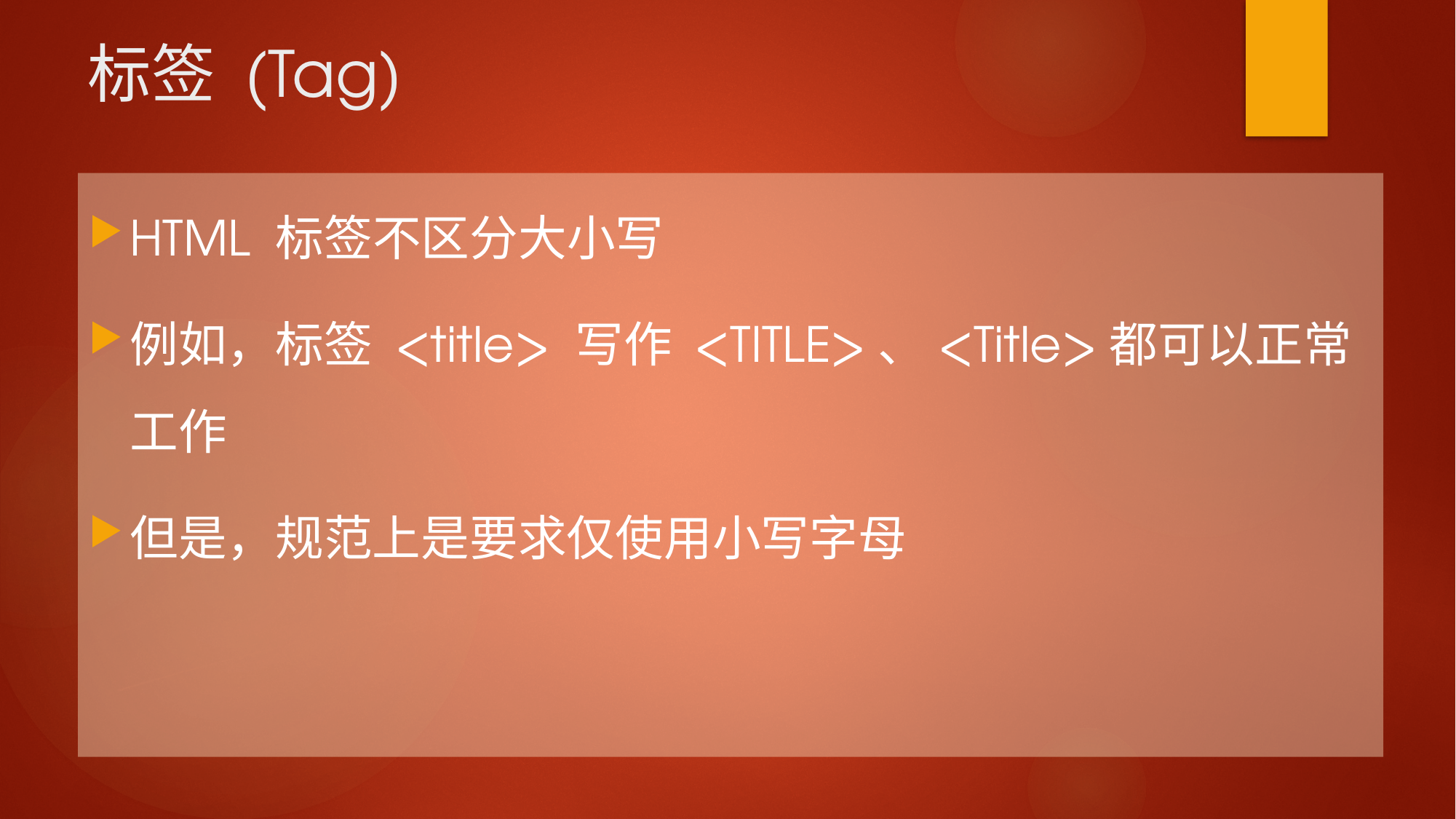

# 标签 (Tag)
HTML 标签不区分大小写
例如，标签 <title> 写作 <TITLE>、<Title>都可以正常工作
但是，规范上是要求仅使用小写字母